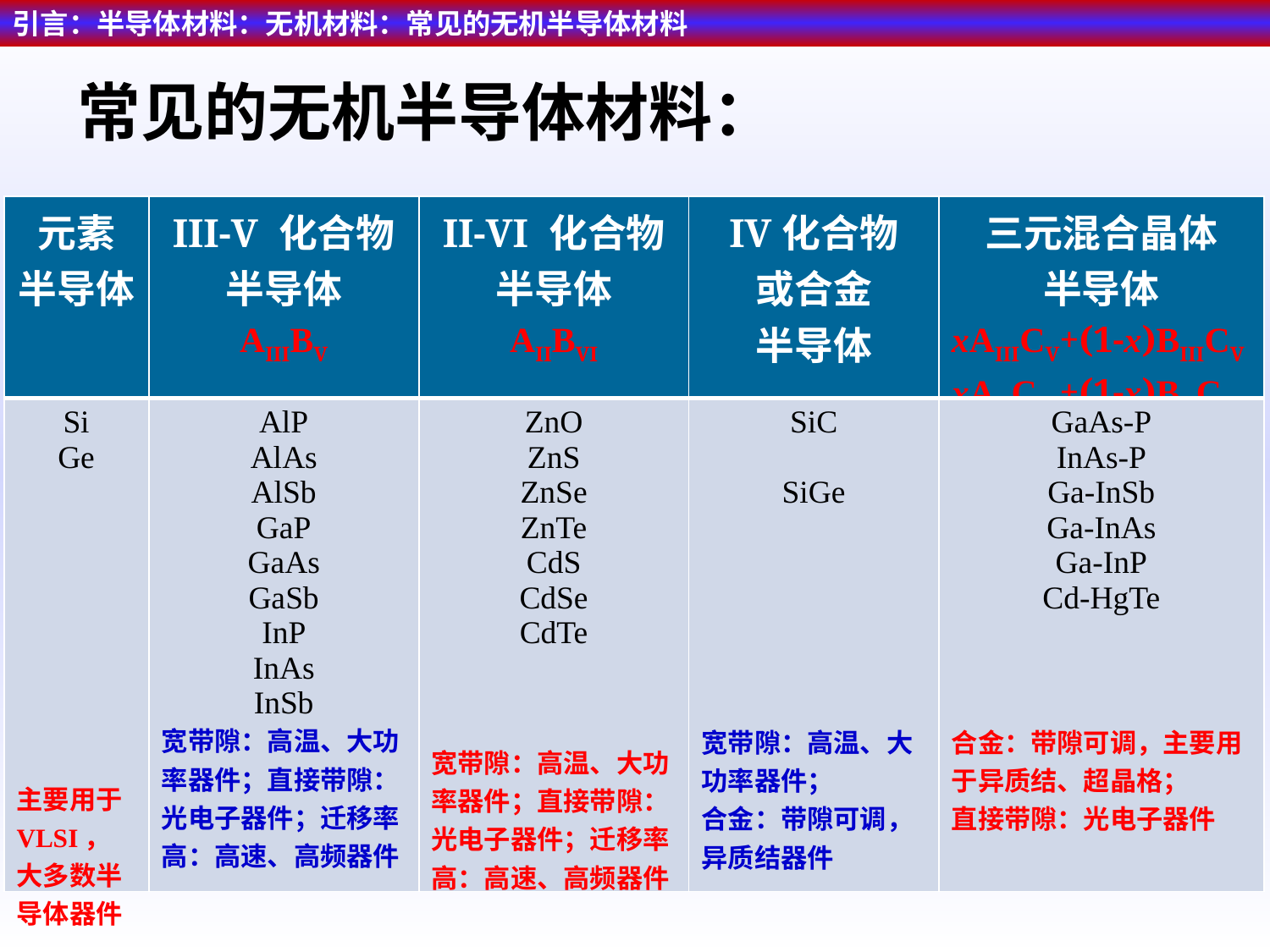

引言：半导体材料：无机材料：常见的无机半导体材料
常见的无机半导体材料：
| 元素 半导体 | III-V 化合物 半导体 AIIIBV | II-VI 化合物 半导体 AIIBVI | IV化合物 或合金 半导体 | 三元混合晶体 半导体 xAIIICV+(1-x)BIIICV xAIICVI+(1-x)BIICVI |
| --- | --- | --- | --- | --- |
| Si Ge 主要用于VLSI，大多数半导体器件 | AlP AlAs AlSb GaP GaAs GaSb InP InAs InSb 宽带隙：高温、大功率器件；直接带隙：光电子器件；迁移率高：高速、高频器件 | ZnO ZnS ZnSe ZnTe CdS CdSe CdTe 宽带隙：高温、大功率器件；直接带隙：光电子器件；迁移率高：高速、高频器件 | SiC SiGe 宽带隙：高温、大功率器件； 合金：带隙可调，异质结器件 | GaAs-P InAs-P Ga-InSb Ga-InAs Ga-InP Cd-HgTe 合金：带隙可调，主要用于异质结、超晶格； 直接带隙：光电子器件 |